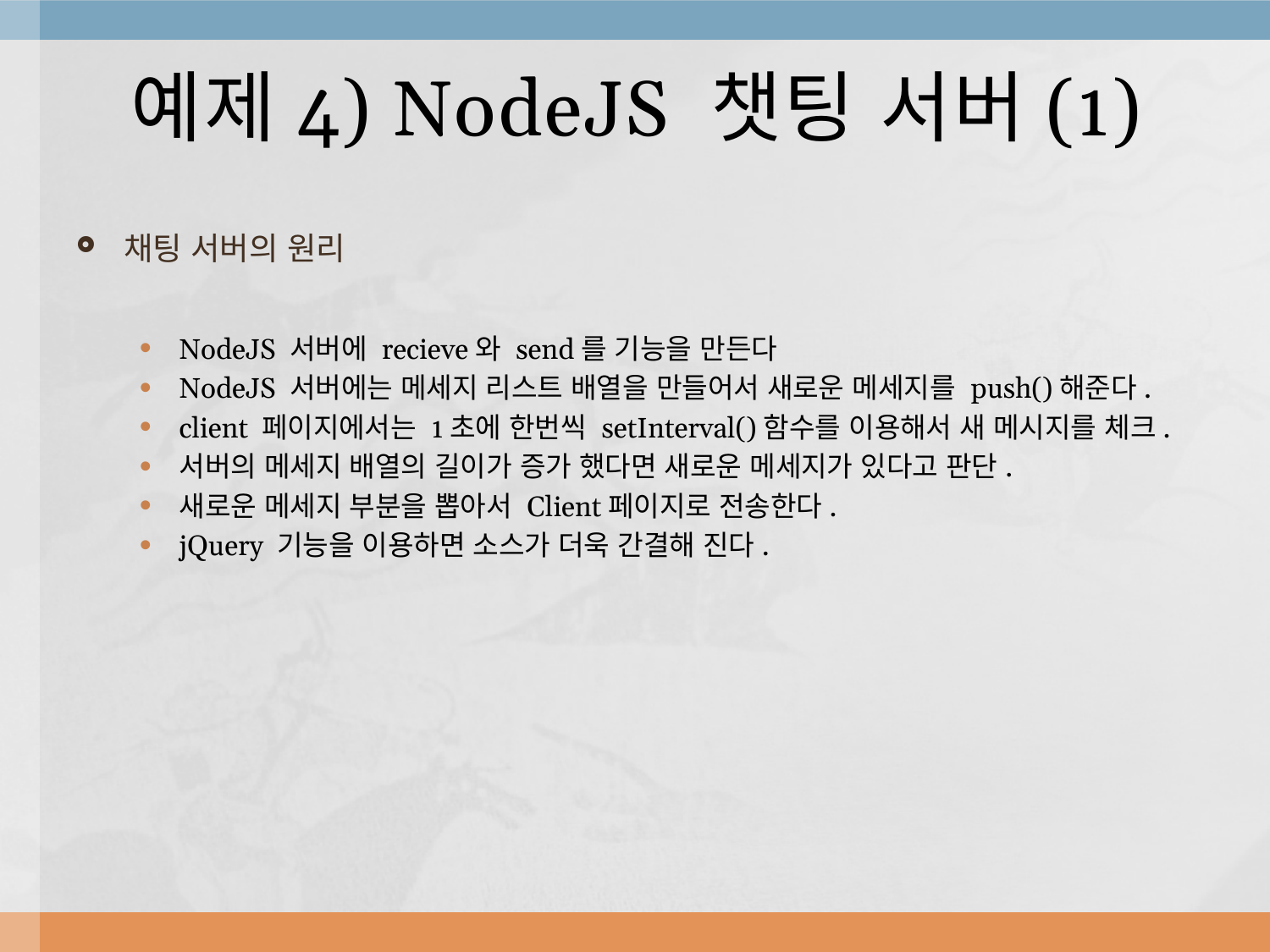

# 예제4) NodeJS 챗팅 서버(1)
채팅 서버의 원리

NodeJS 서버에 recieve와 send를 기능을 만든다
NodeJS 서버에는 메세지 리스트 배열을 만들어서 새로운 메세지를 push()해준다.
client 페이지에서는 1초에 한번씩 setInterval()함수를 이용해서 새 메시지를 체크.
서버의 메세지 배열의 길이가 증가 했다면 새로운 메세지가 있다고 판단.
새로운 메세지 부분을 뽑아서 Client페이지로 전송한다.
jQuery 기능을 이용하면 소스가 더욱 간결해 진다.